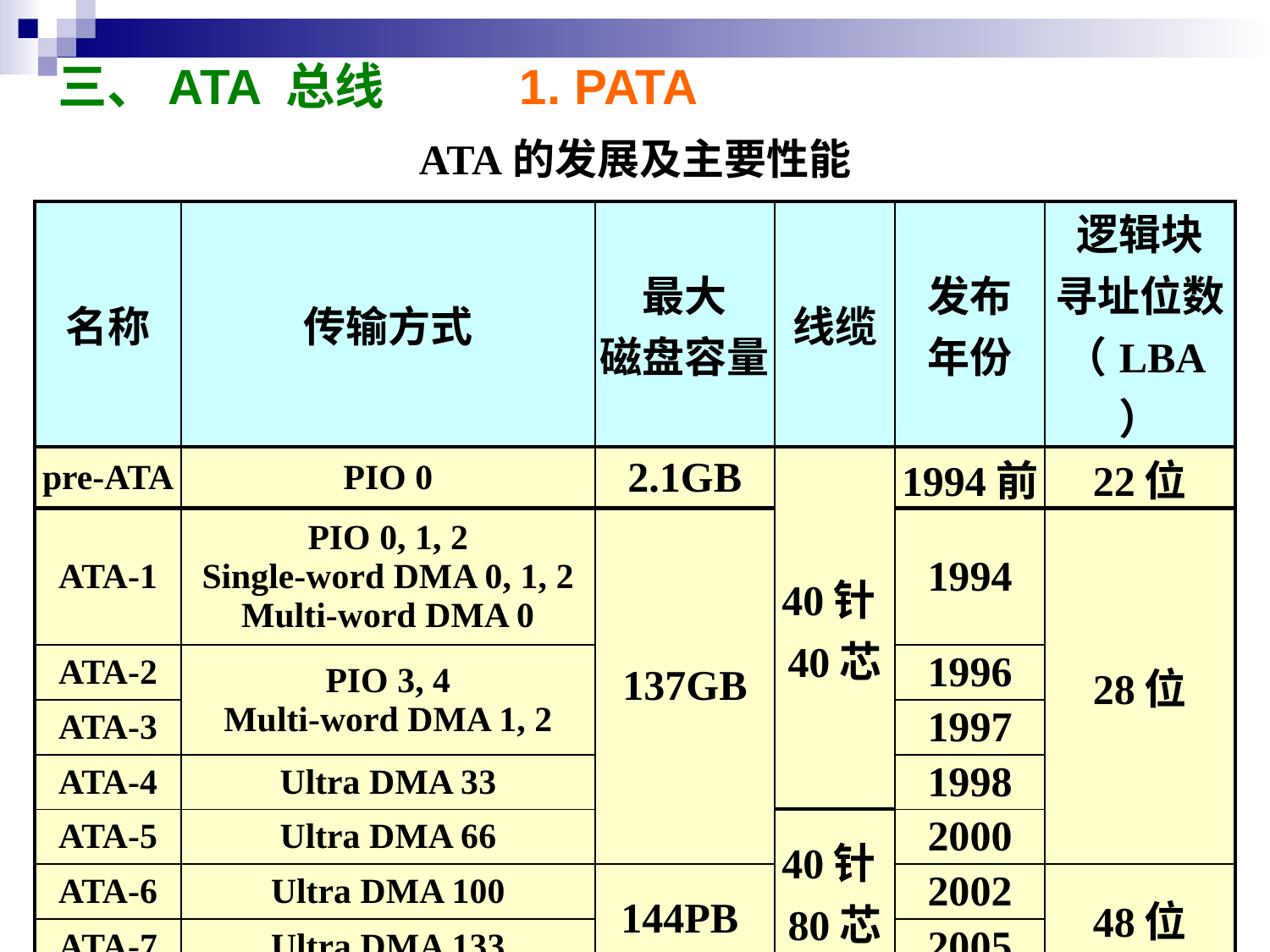

# 三、ATA 总线           1. PATA
ATA的发展及主要性能
| 名称 | 传输方式 | 最大 磁盘容量 | 线缆 | 发布 年份 | 逻辑块 寻址位数 （LBA） |
| --- | --- | --- | --- | --- | --- |
| pre-ATA | PIO 0 | 2.1GB | 40针40芯 | 1994前 | 22位 |
| ATA-1 | PIO 0, 1, 2 Single-word DMA 0, 1, 2 Multi-word DMA 0 | 137GB |  | 1994 | 28位 |
| ATA-2 | PIO 3, 4 Multi-word DMA 1, 2 |  |  | 1996 |  |
| ATA-3 |  |  |  | 1997 |  |
| ATA-4 | Ultra DMA 33 |  |  | 1998 |  |
| ATA-5 | Ultra DMA 66 |  | 40针80芯 | 2000 |  |
| ATA-6 | Ultra DMA 100 | 144PB |  | 2002 | 48位 |
| ATA-7 | Ultra DMA 133 |  |  | 2005 |  |
109